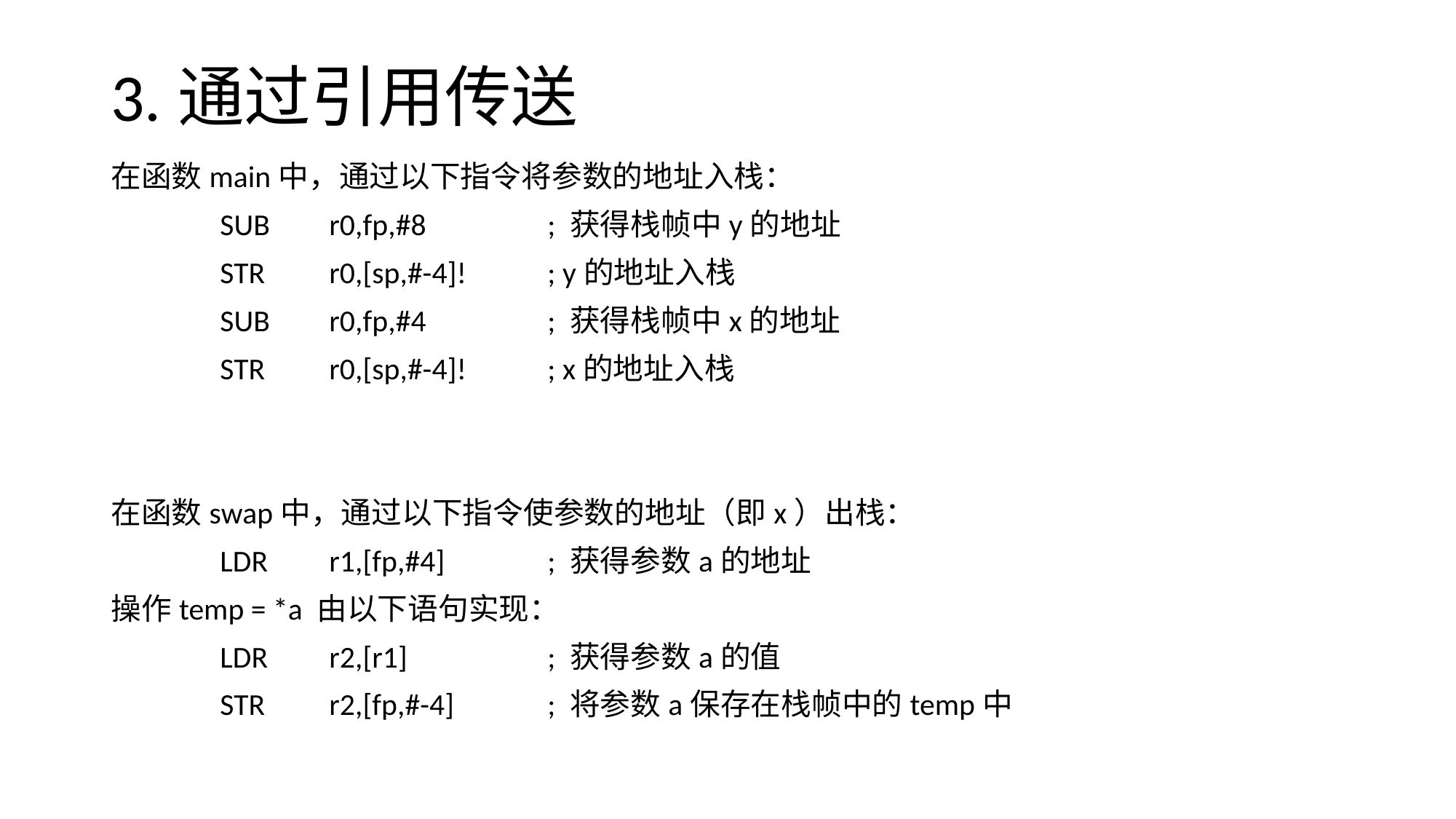

# 3.通过引用传送
在函数main中，通过以下指令将参数的地址入栈：
	SUB	r0,fp,#8		; 获得栈帧中y的地址
	STR	r0,[sp,#-4]!	; y的地址入栈
	SUB	r0,fp,#4		; 获得栈帧中x的地址
	STR	r0,[sp,#-4]!	; x的地址入栈

在函数swap中，通过以下指令使参数的地址（即x）出栈：
	LDR	r1,[fp,#4]	; 获得参数a的地址
操作temp = *a 由以下语句实现：
	LDR	r2,[r1]		; 获得参数a的值
	STR	r2,[fp,#-4]	; 将参数a保存在栈帧中的temp中